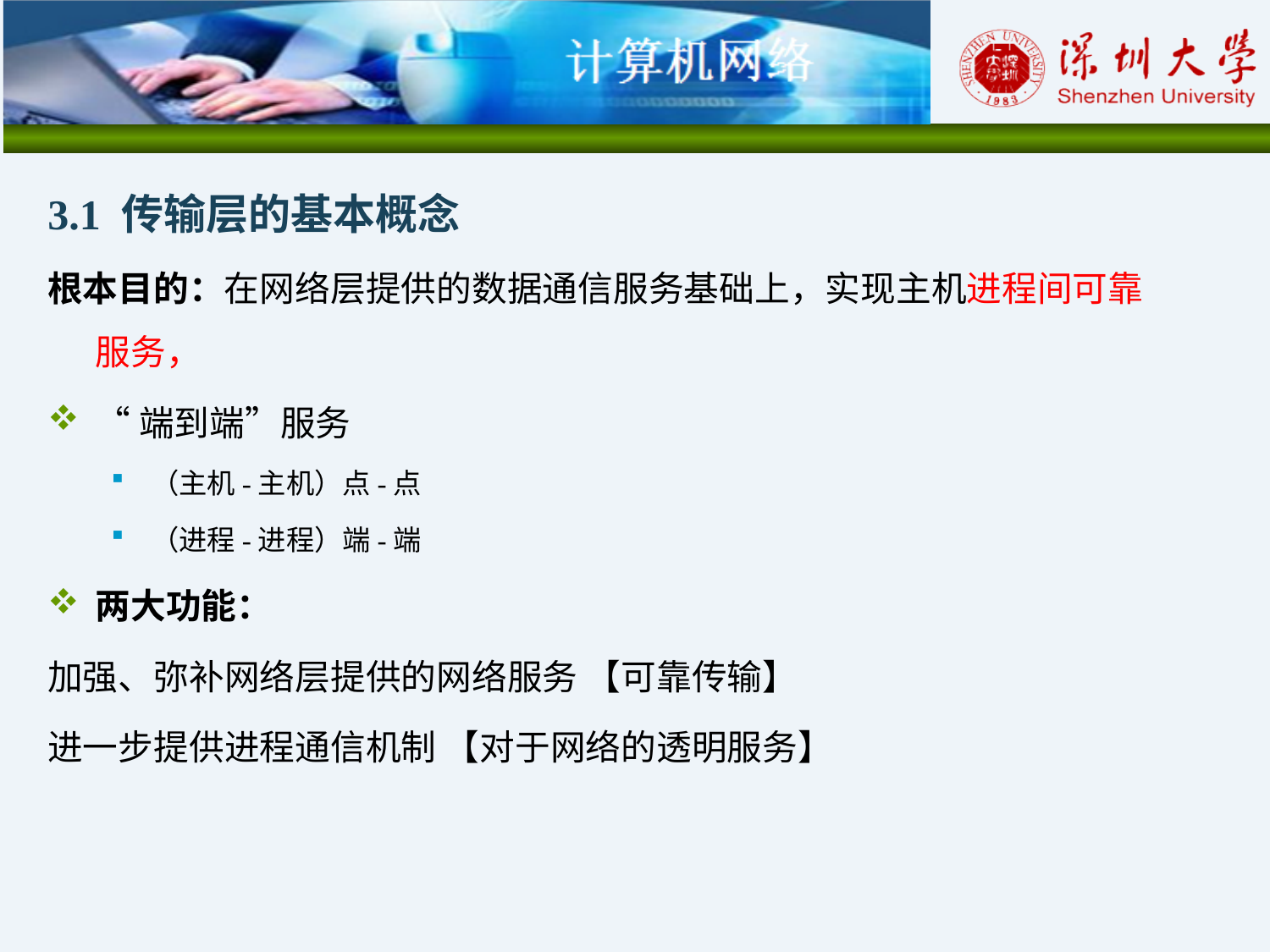

3.1 传输层的基本概念
根本目的：在网络层提供的数据通信服务基础上，实现主机进程间可靠服务，
“端到端”服务
（主机-主机）点-点
（进程-进程）端-端
两大功能：
加强、弥补网络层提供的网络服务 【可靠传输】
进一步提供进程通信机制 【对于网络的透明服务】